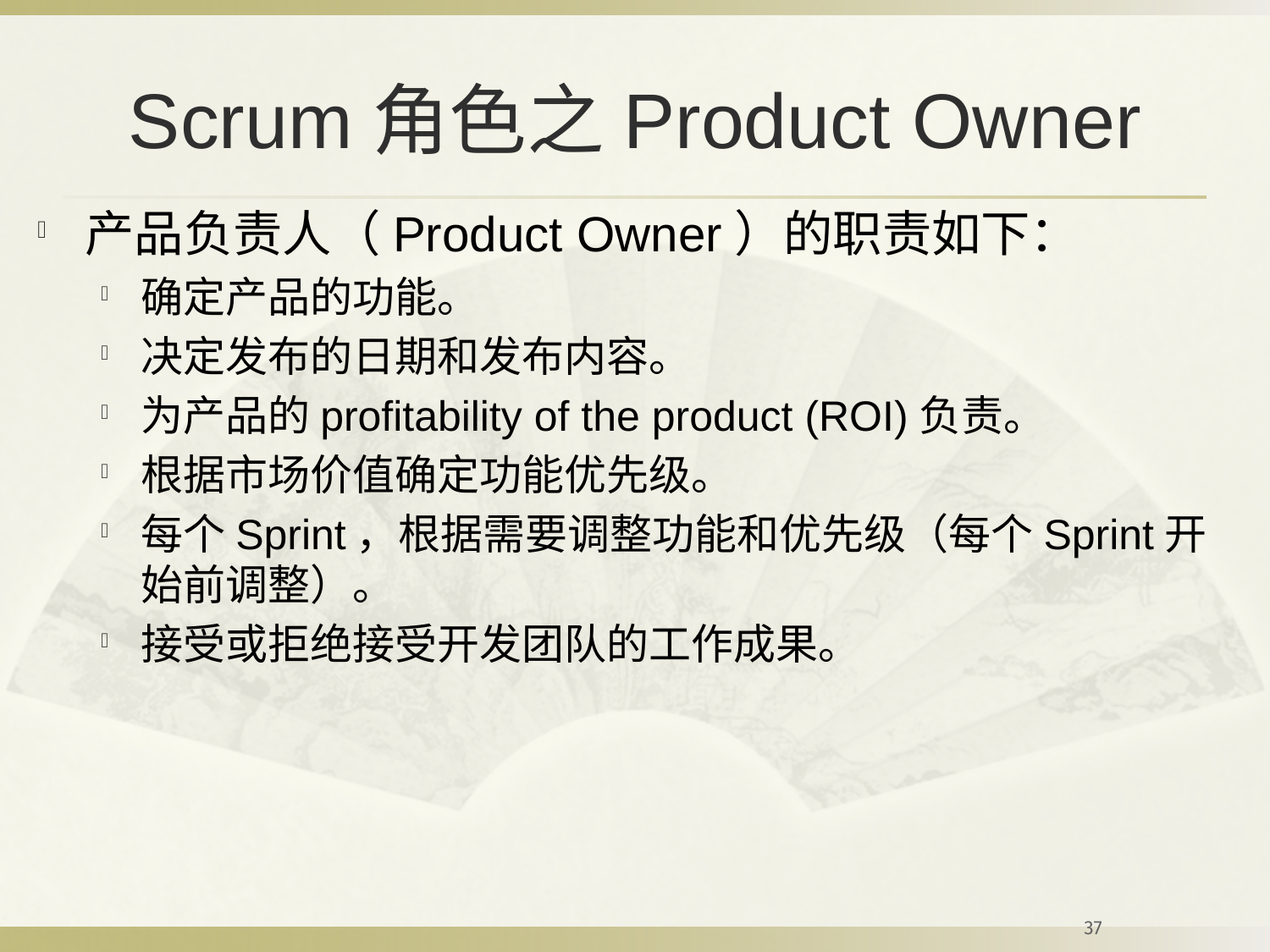

# Scrum角色之Product Owner
产品负责人（Product Owner）的职责如下：
确定产品的功能。
决定发布的日期和发布内容。
为产品的profitability of the product (ROI)负责。
根据市场价值确定功能优先级。
每个Sprint，根据需要调整功能和优先级（每个Sprint开始前调整）。
接受或拒绝接受开发团队的工作成果。
37